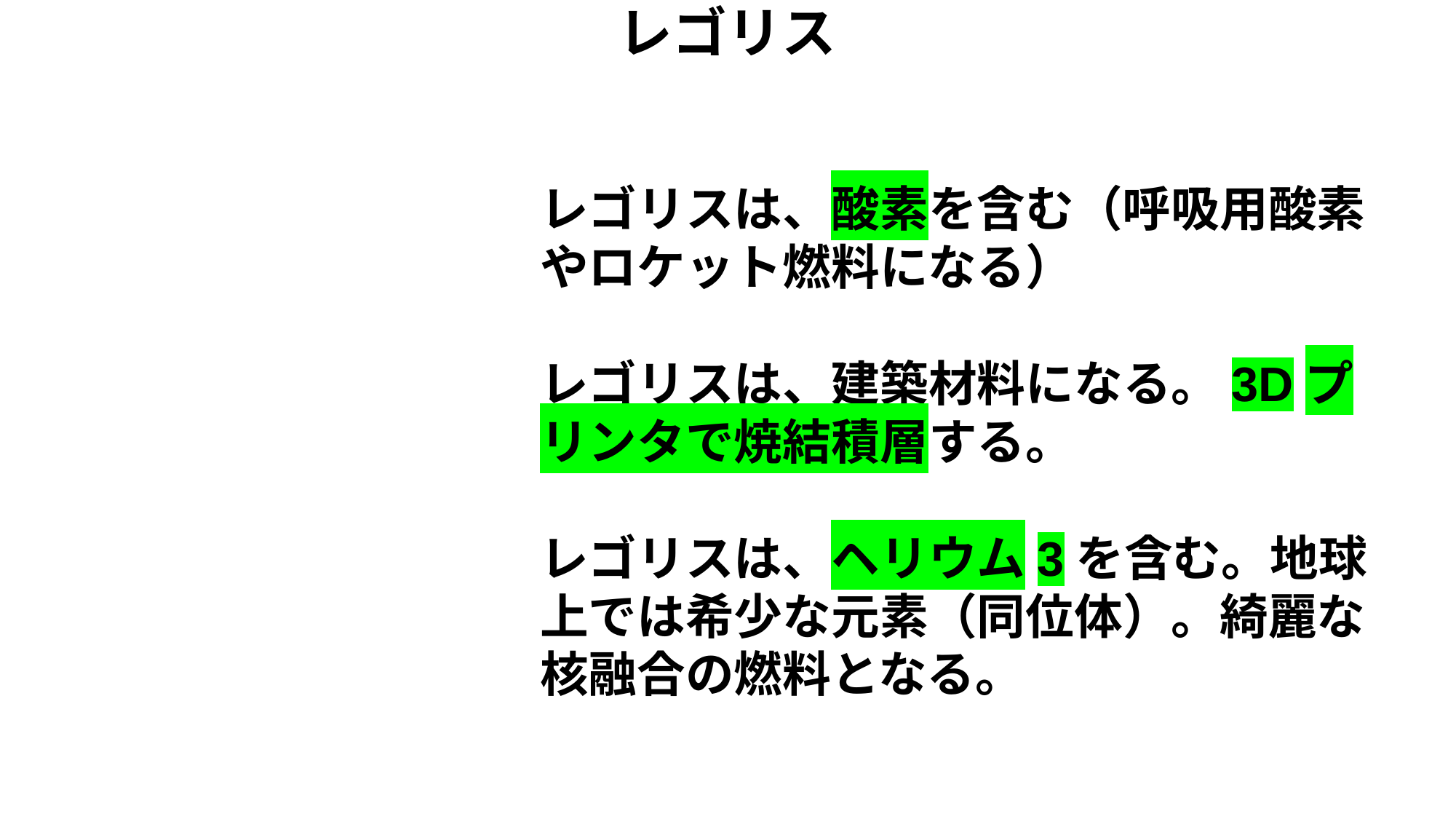

レゴリス
レゴリスは、酸素を含む（呼吸用酸素やロケット燃料になる）

レゴリスは、建築材料になる。3Dプリンタで焼結積層する。

レゴリスは、ヘリウム3を含む。地球上では希少な元素（同位体）。綺麗な核融合の燃料となる。